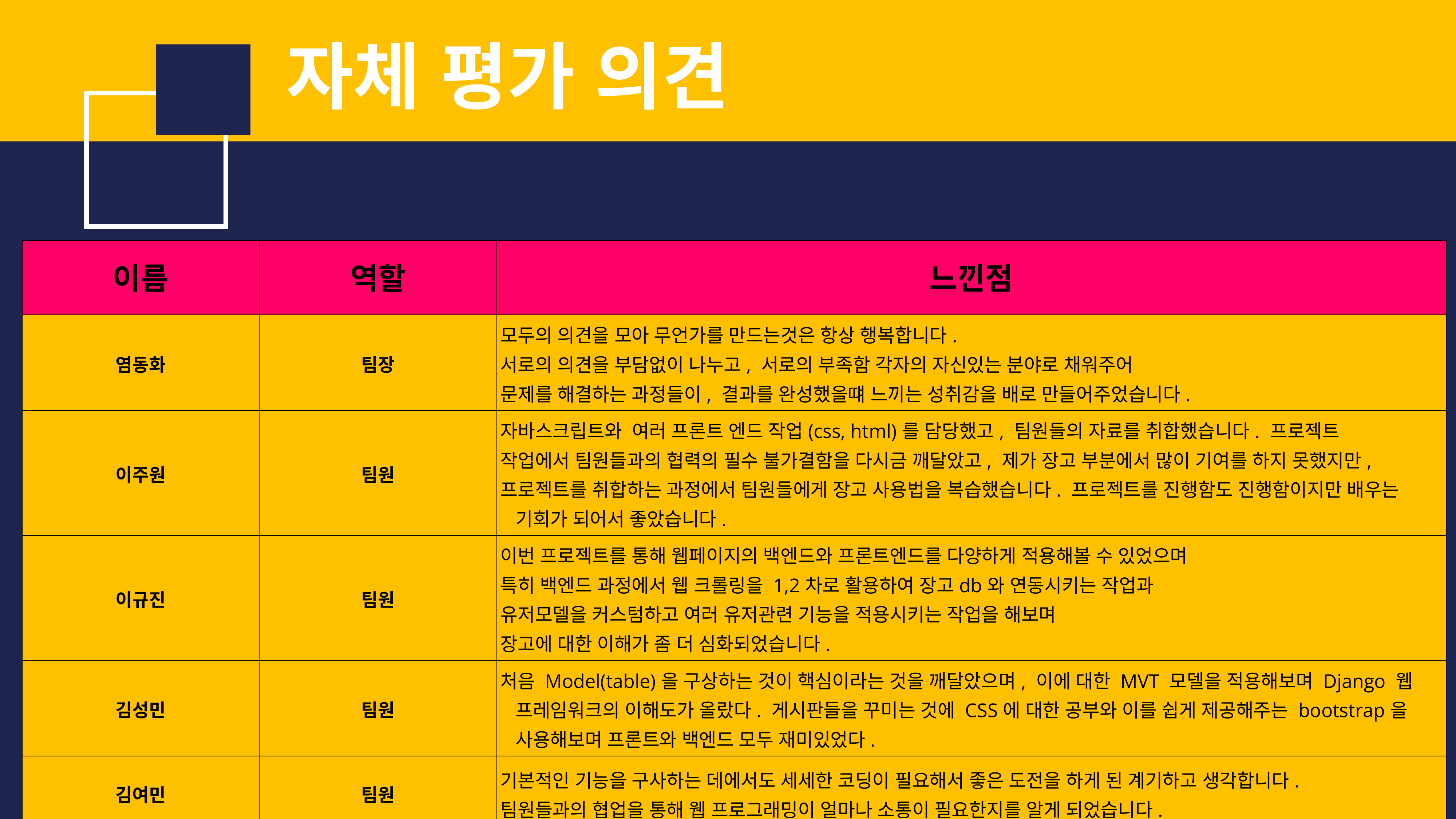

자체 평가 의견

| 이름 | 역할 | 느낀점 |
| --- | --- | --- |
| 염동화 | 팀장 | 모두의 의견을 모아 무언가를 만드는것은 항상 행복합니다. 서로의 의견을 부담없이 나누고, 서로의 부족함 각자의 자신있는 분야로 채워주어 문제를 해결하는 과정들이, 결과를 완성했을떄 느끼는 성취감을 배로 만들어주었습니다. |
| 이주원 | 팀원 | 자바스크립트와 여러 프론트 엔드 작업(css, html)를 담당했고, 팀원들의 자료를 취합했습니다. 프로젝트 작업에서 팀원들과의 협력의 필수 불가결함을 다시금 깨달았고, 제가 장고 부분에서 많이 기여를 하지 못했지만, 프로젝트를 취합하는 과정에서 팀원들에게 장고 사용법을 복습했습니다. 프로젝트를 진행함도 진행함이지만 배우는 기회가 되어서 좋았습니다. |
| 이규진 | 팀원 | 이번 프로젝트를 통해 웹페이지의 백엔드와 프론트엔드를 다양하게 적용해볼 수 있었으며 특히 백엔드 과정에서 웹 크롤링을 1,2차로 활용하여 장고db와 연동시키는 작업과 유저모델을 커스텀하고 여러 유저관련 기능을 적용시키는 작업을 해보며 장고에 대한 이해가 좀 더 심화되었습니다. |
| 김성민 | 팀원 | 처음 Model(table)을 구상하는 것이 핵심이라는 것을 깨달았으며, 이에 대한 MVT 모델을 적용해보며 Django 웹 프레임워크의 이해도가 올랐다. 게시판들을 꾸미는 것에 CSS에 대한 공부와 이를 쉽게 제공해주는 bootstrap을 사용해보며 프론트와 백엔드 모두 재미있었다. |
| 김여민 | 팀원 | 기본적인 기능을 구사하는 데에서도 세세한 코딩이 필요해서 좋은 도전을 하게 된 계기하고 생각합니다. 팀원들과의 협업을 통해 웹 프로그래밍이 얼마나 소통이 필요한지를 알게 되었습니다. |